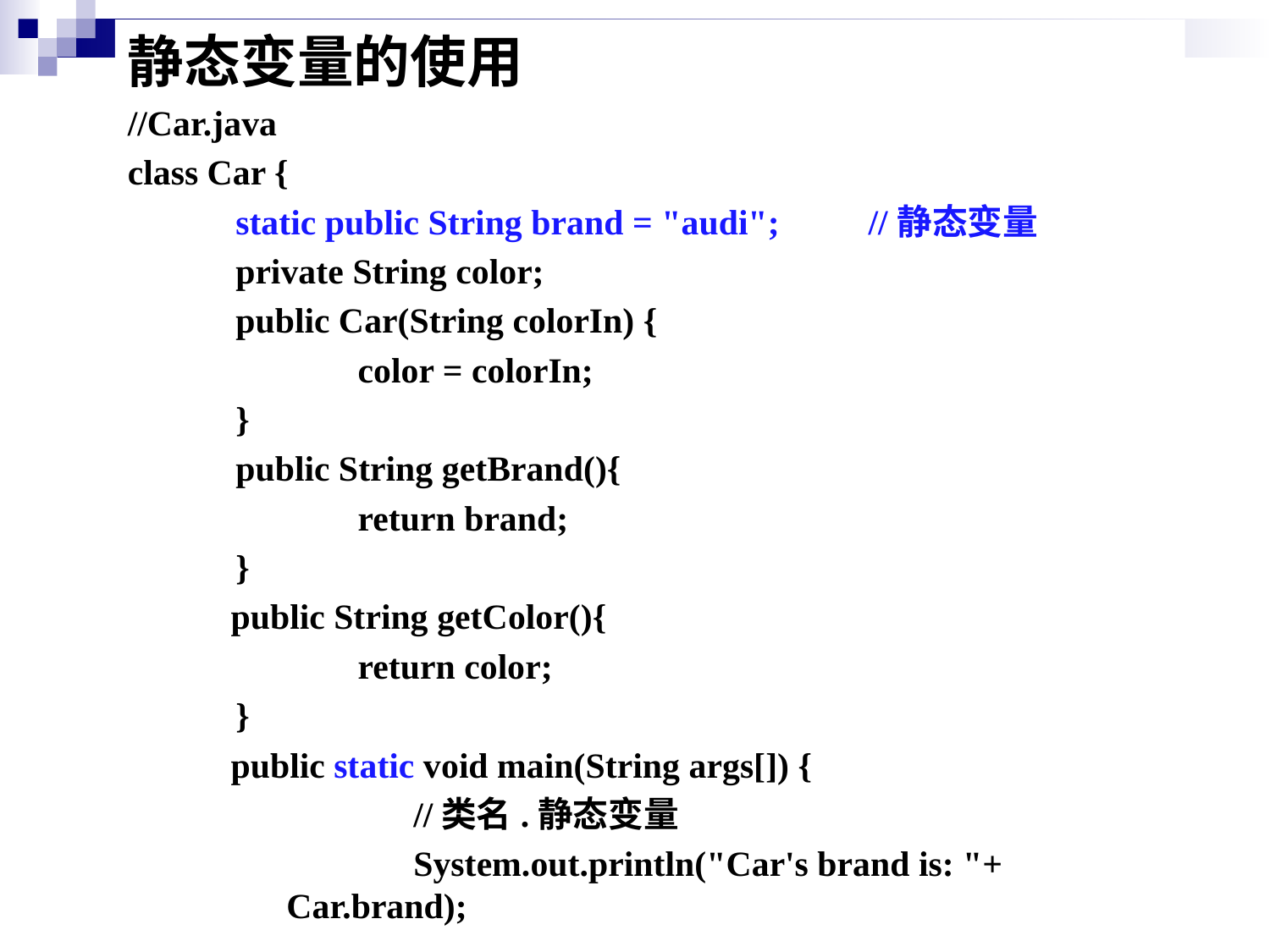

静态变量的使用
//Car.java
class Car {
     static public String brand = "audi";          //静态变量
     private String color;
     public Car(String colorIn) {
         	color = colorIn;
     }
     public String getBrand(){
         	return brand;
     }
	public String getColor(){
         	return color;
     }
	public static void main(String args[]) {
		//类名.静态变量
		System.out.println("Car's brand is: "+ Car.brand);